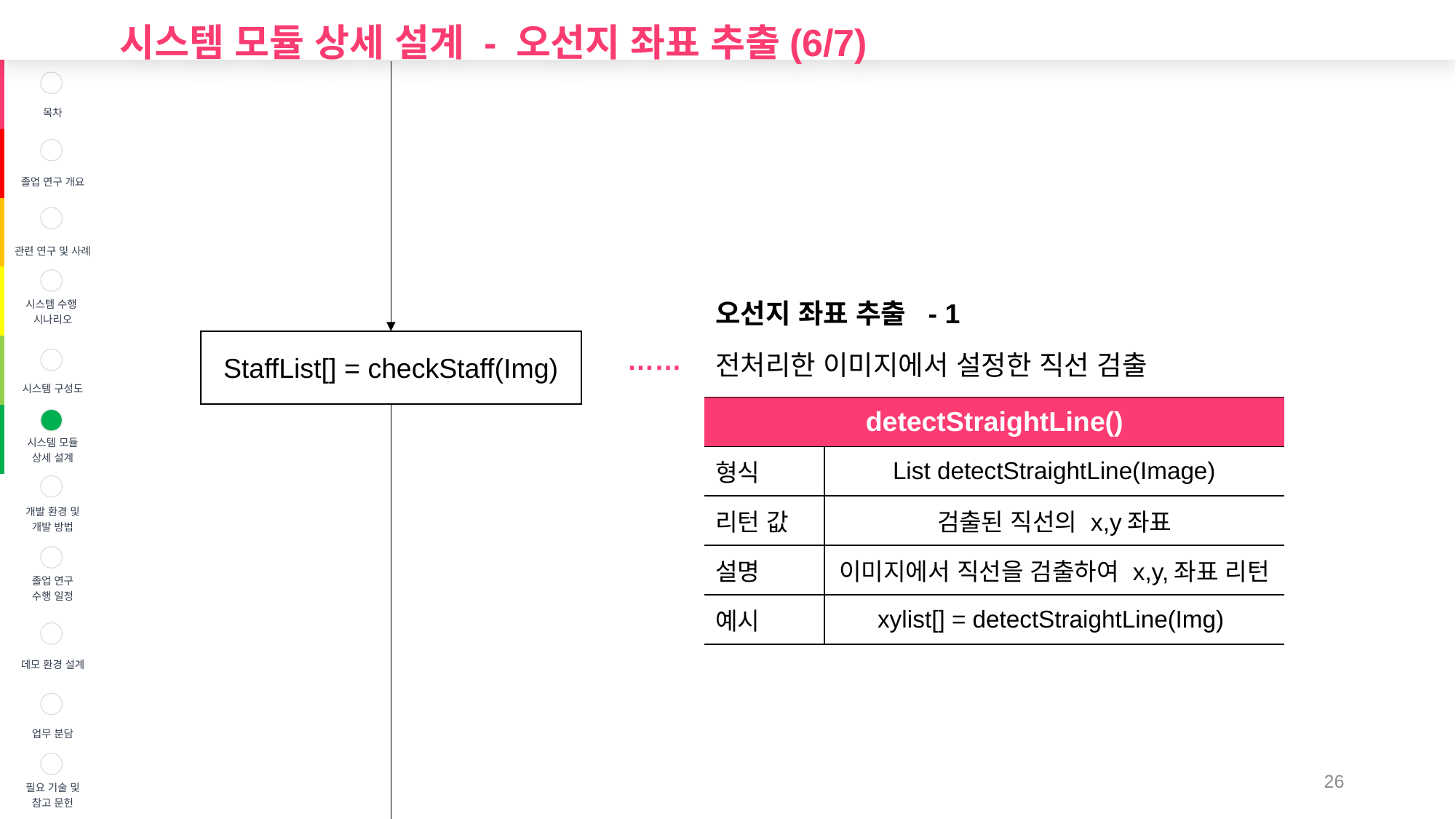

시스템 모듈 상세 설계 - 오선지 좌표 추출(6/7)
|  | 목차 |
| --- | --- |
|  | 졸업 연구 개요 |
|  | 관련 연구 및 사례 |
|  | 시스템 수행 시나리오 |
|  | 시스템 구성도 |
|  | 시스템 모듈 상세 설계 |
|  | 개발 환경 및 개발 방법 |
|  | 졸업 연구 수행 일정 |
|  | 데모 환경 설계 |
|  | 업무 분담 |
|  | 필요 기술 및 참고 문헌 |

오선지 좌표 추출  - 1

전처리한 이미지에서 설정한 직선 검출

StaffList[] = checkStaff(Img)
……

| detectStraightLine() |  |
| --- | --- |
| 형식 | List detectStraightLine(Image) |
| 리턴 값 | 검출된 직선의 x,y좌표 |
| 설명 | 이미지에서 직선을 검출하여 x,y,좌표 리턴 |
| 예시 | xylist[] = detectStraightLine(Img) |

26